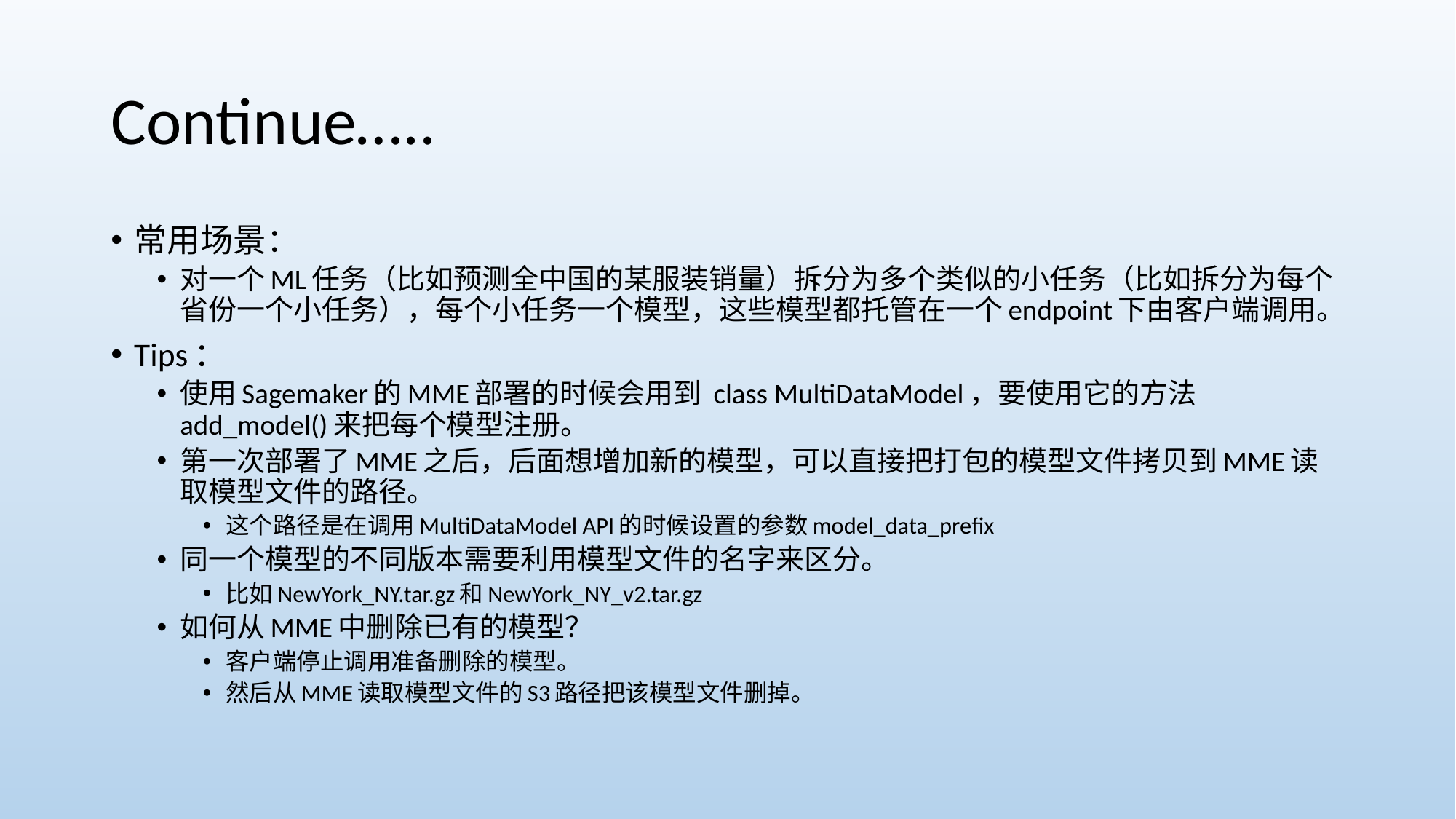

# Continue…..
常用场景：
对一个ML任务（比如预测全中国的某服装销量）拆分为多个类似的小任务（比如拆分为每个省份一个小任务），每个小任务一个模型，这些模型都托管在一个endpoint下由客户端调用。
Tips：
使用Sagemaker的MME部署的时候会用到 class MultiDataModel，要使用它的方法add_model()来把每个模型注册。
第一次部署了MME之后，后面想增加新的模型，可以直接把打包的模型文件拷贝到MME读取模型文件的路径。
这个路径是在调用MultiDataModel API的时候设置的参数model_data_prefix
同一个模型的不同版本需要利用模型文件的名字来区分。
比如NewYork_NY.tar.gz和NewYork_NY_v2.tar.gz
如何从MME中删除已有的模型？
客户端停止调用准备删除的模型。
然后从MME读取模型文件的S3路径把该模型文件删掉。